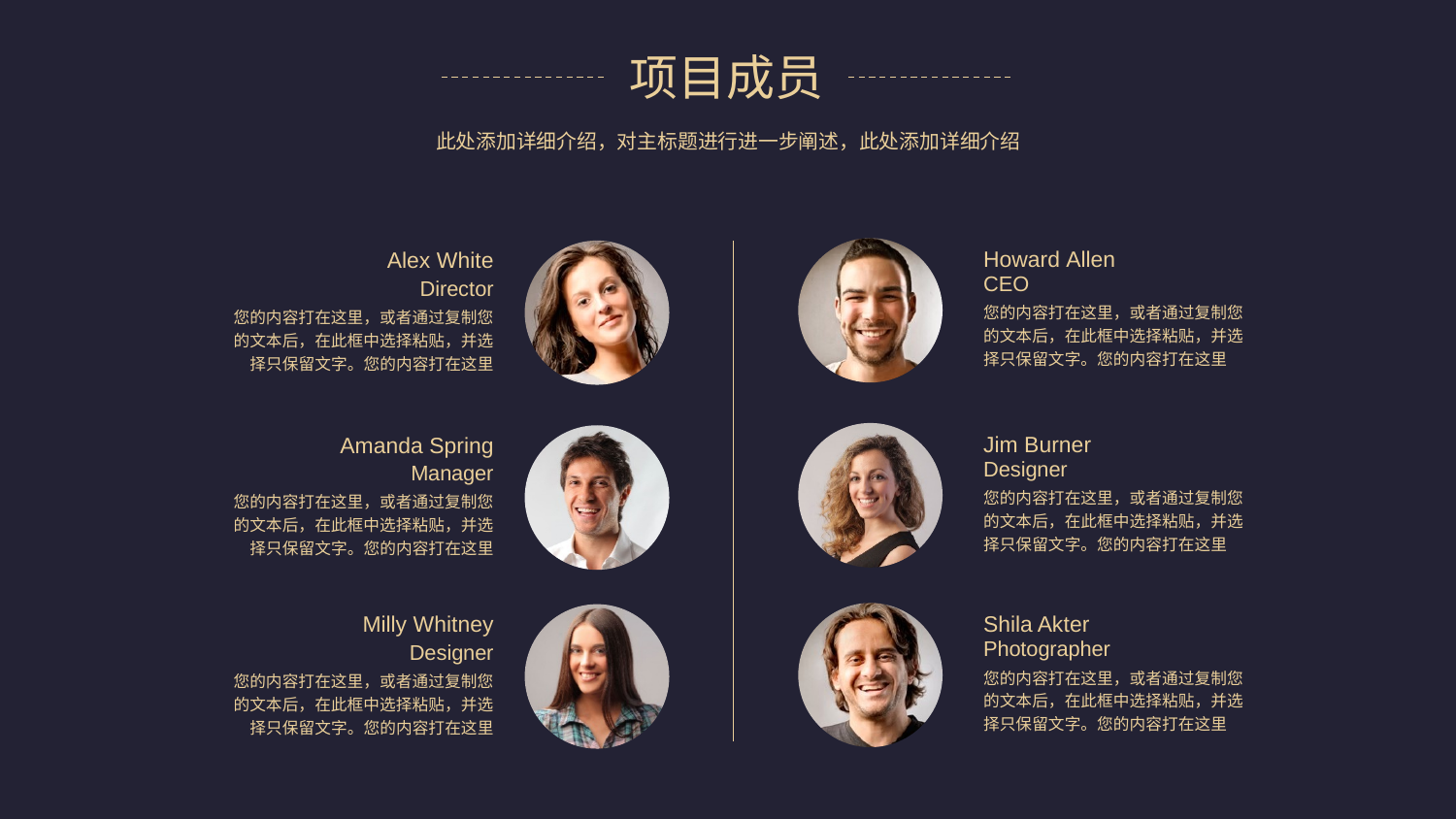

项目成员
此处添加详细介绍，对主标题进行进一步阐述，此处添加详细介绍

Howard Allen
CEO
您的内容打在这里，或者通过复制您的文本后，在此框中选择粘贴，并选择只保留文字。您的内容打在这里
Alex White
Director
您的内容打在这里，或者通过复制您的文本后，在此框中选择粘贴，并选择只保留文字。您的内容打在这里

Jim Burner
Designer
您的内容打在这里，或者通过复制您的文本后，在此框中选择粘贴，并选择只保留文字。您的内容打在这里
Amanda Spring
Manager
您的内容打在这里，或者通过复制您的文本后，在此框中选择粘贴，并选择只保留文字。您的内容打在这里

Milly Whitney
Designer
您的内容打在这里，或者通过复制您的文本后，在此框中选择粘贴，并选择只保留文字。您的内容打在这里

Shila Akter
Photographer
您的内容打在这里，或者通过复制您的文本后，在此框中选择粘贴，并选择只保留文字。您的内容打在这里